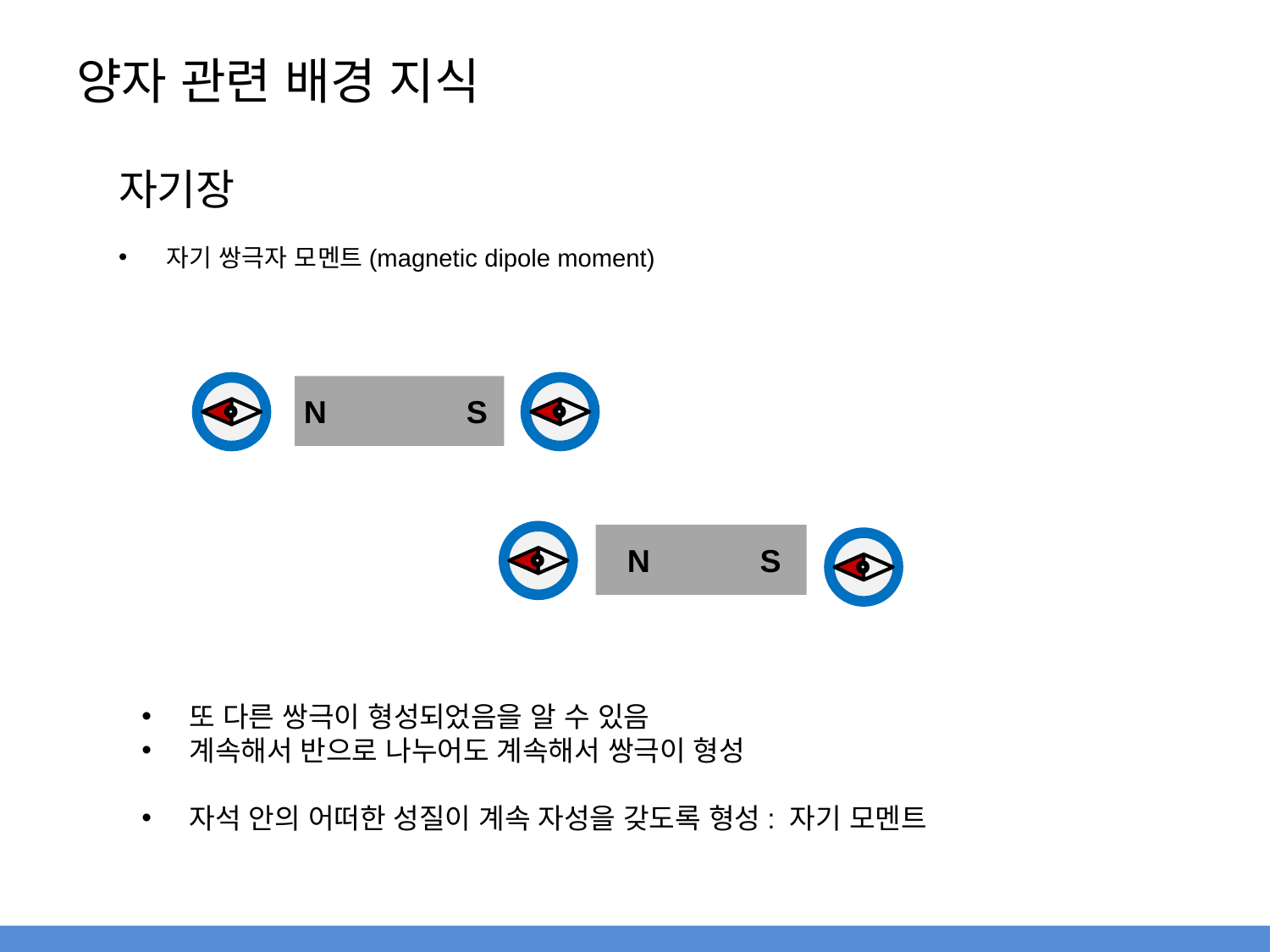

# 양자 관련 배경 지식
자기장
자기 쌍극자 모멘트(magnetic dipole moment)

N
S

S

N
또 다른 쌍극이 형성되었음을 알 수 있음
계속해서 반으로 나누어도 계속해서 쌍극이 형성

자석 안의 어떠한 성질이 계속 자성을 갖도록 형성: 자기 모멘트